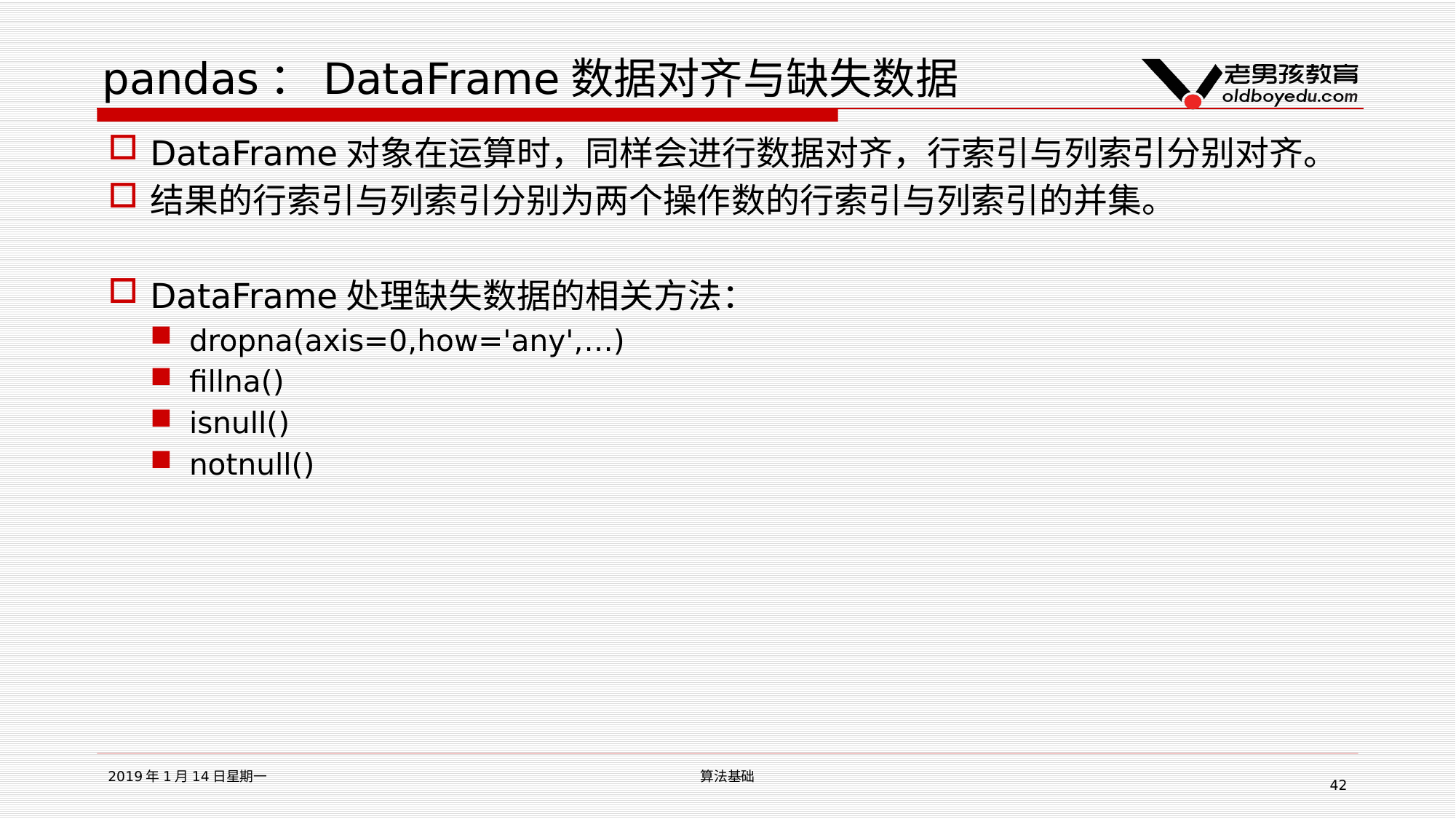

# pandas：DataFrame数据对齐与缺失数据
DataFrame对象在运算时，同样会进行数据对齐，行索引与列索引分别对齐。
结果的行索引与列索引分别为两个操作数的行索引与列索引的并集。

DataFrame处理缺失数据的相关方法：
dropna(axis=0,how='any',…)
fillna()
isnull()
notnull()
2019年1月14日星期一
算法基础
42